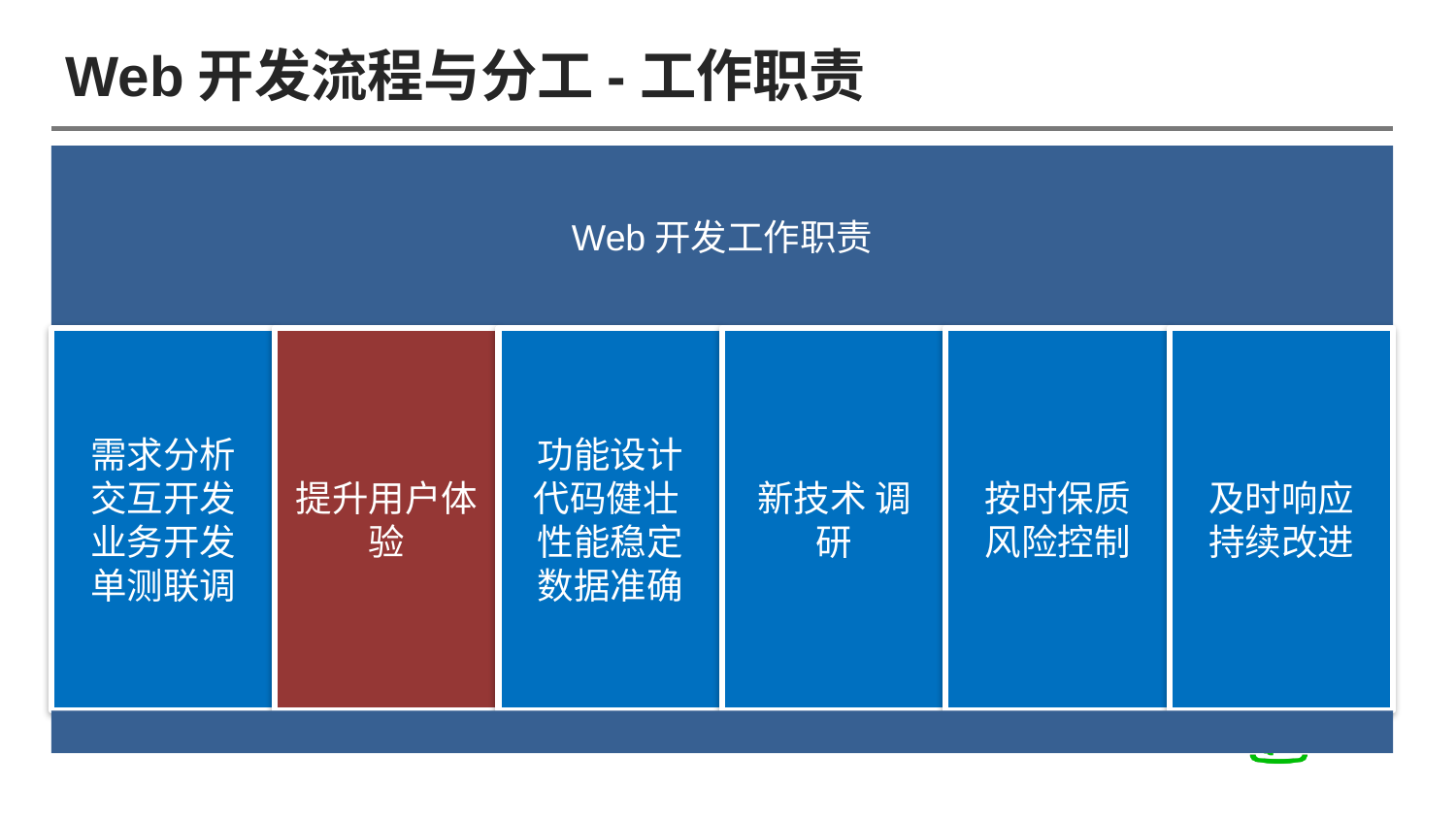

# Web开发流程与分工-工作职责
Web开发工作职责
提升用户体验
按时保质 风险控制
需求分析 交互开发 业务开发 单测联调
功能设计 代码健壮  性能稳定 数据准确
及时响应 持续改进
新技术 调研